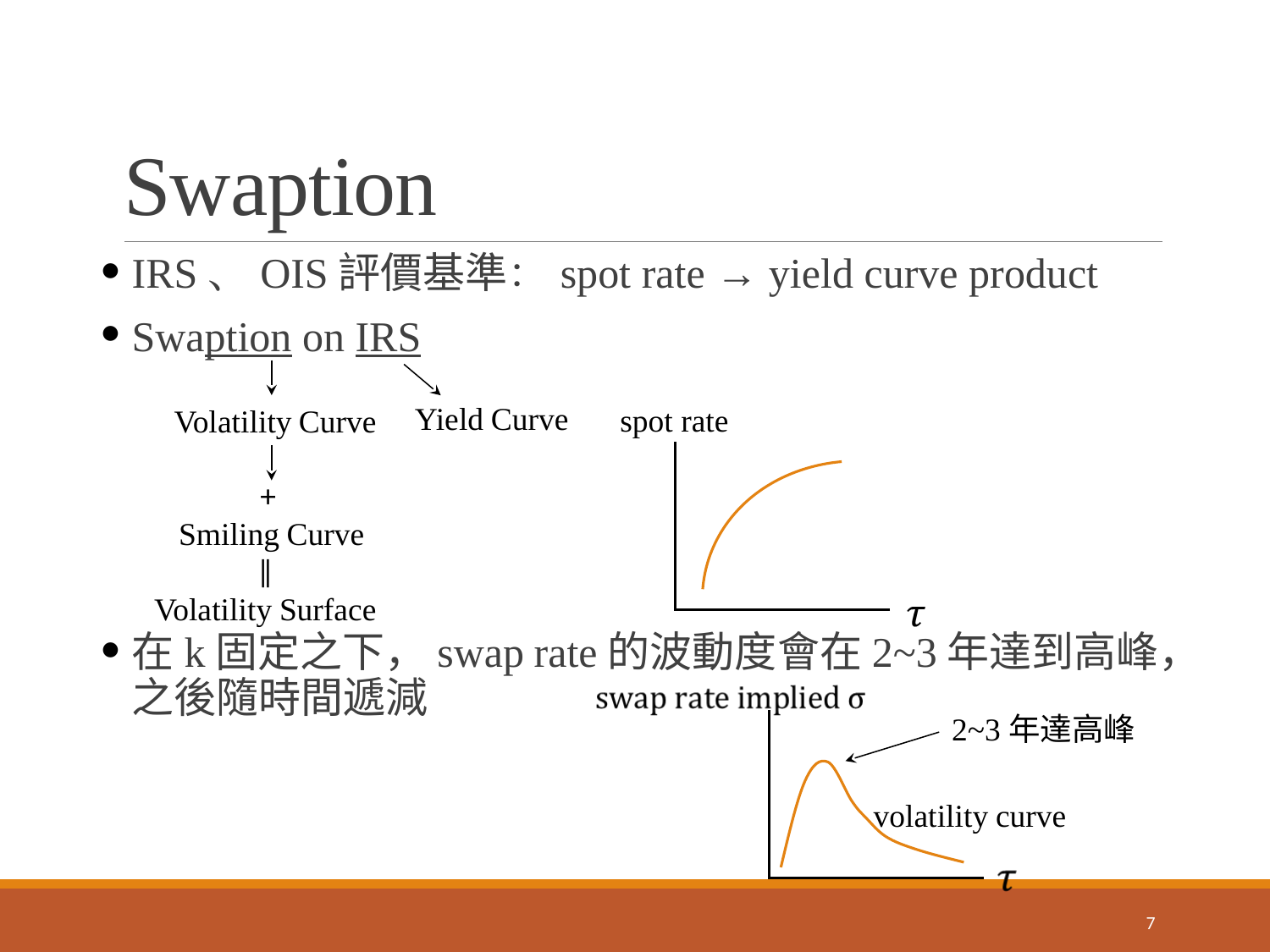

# Swaption
IRS、OIS評價基準：spot rate → yield curve product
Swaption on IRS

在k固定之下，swap rate的波動度會在2~3年達到高峰，之後隨時間遞減
Yield Curve
spot rate
Volatility Curve

+
Smiling Curve
ǁ
Volatility Surface

2~3年達高峰

volatility curve

7